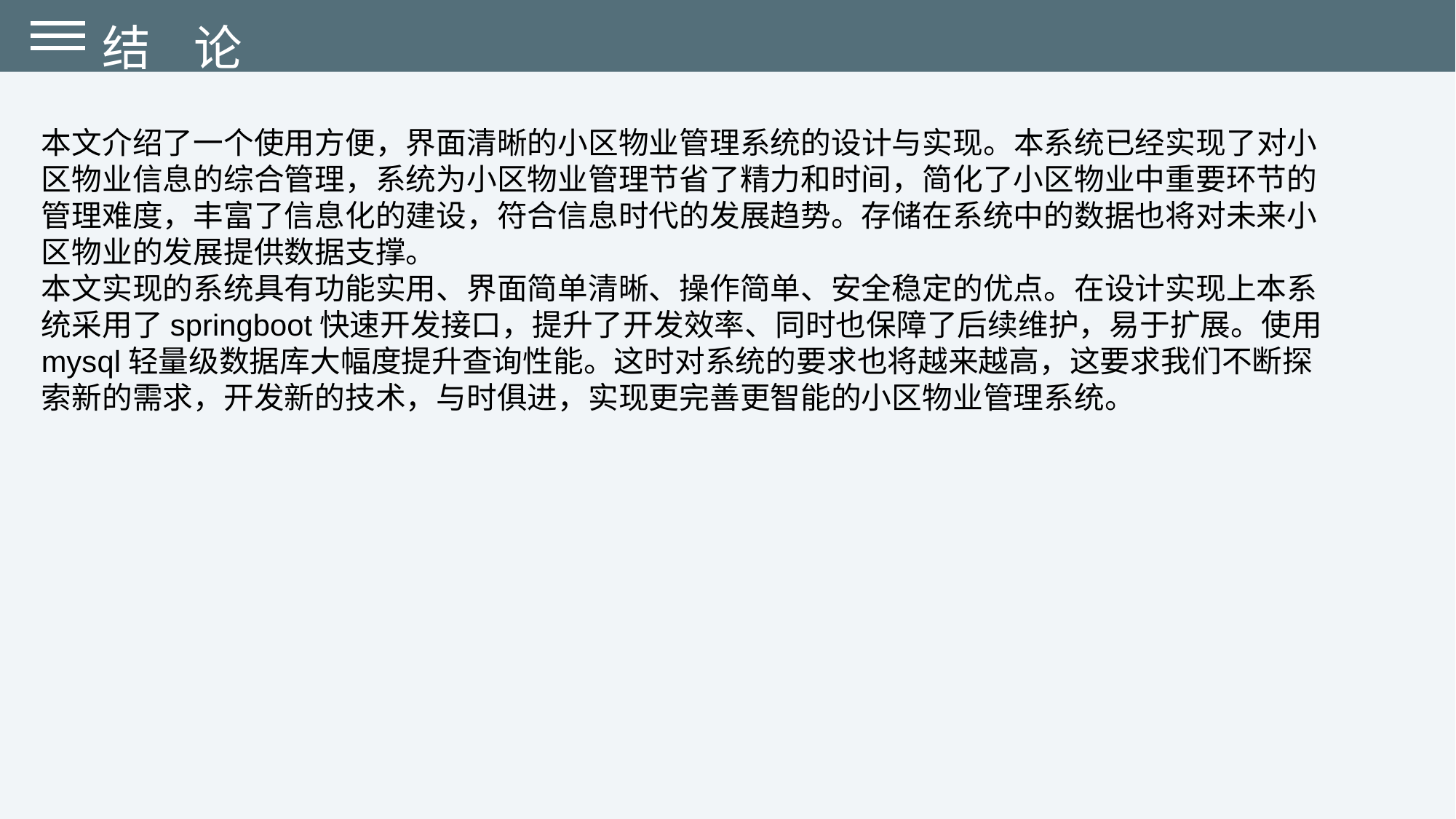

结    论

本文介绍了一个使用方便，界面清晰的小区物业管理系统的设计与实现。本系统已经实现了对小区物业信息的综合管理，系统为小区物业管理节省了精力和时间，简化了小区物业中重要环节的管理难度，丰富了信息化的建设，符合信息时代的发展趋势。存储在系统中的数据也将对未来小区物业的发展提供数据支撑。
本文实现的系统具有功能实用、界面简单清晰、操作简单、安全稳定的优点。在设计实现上本系统采用了springboot快速开发接口，提升了开发效率、同时也保障了后续维护，易于扩展。使用mysql轻量级数据库大幅度提升查询性能。这时对系统的要求也将越来越高，这要求我们不断探索新的需求，开发新的技术，与时俱进，实现更完善更智能的小区物业管理系统。